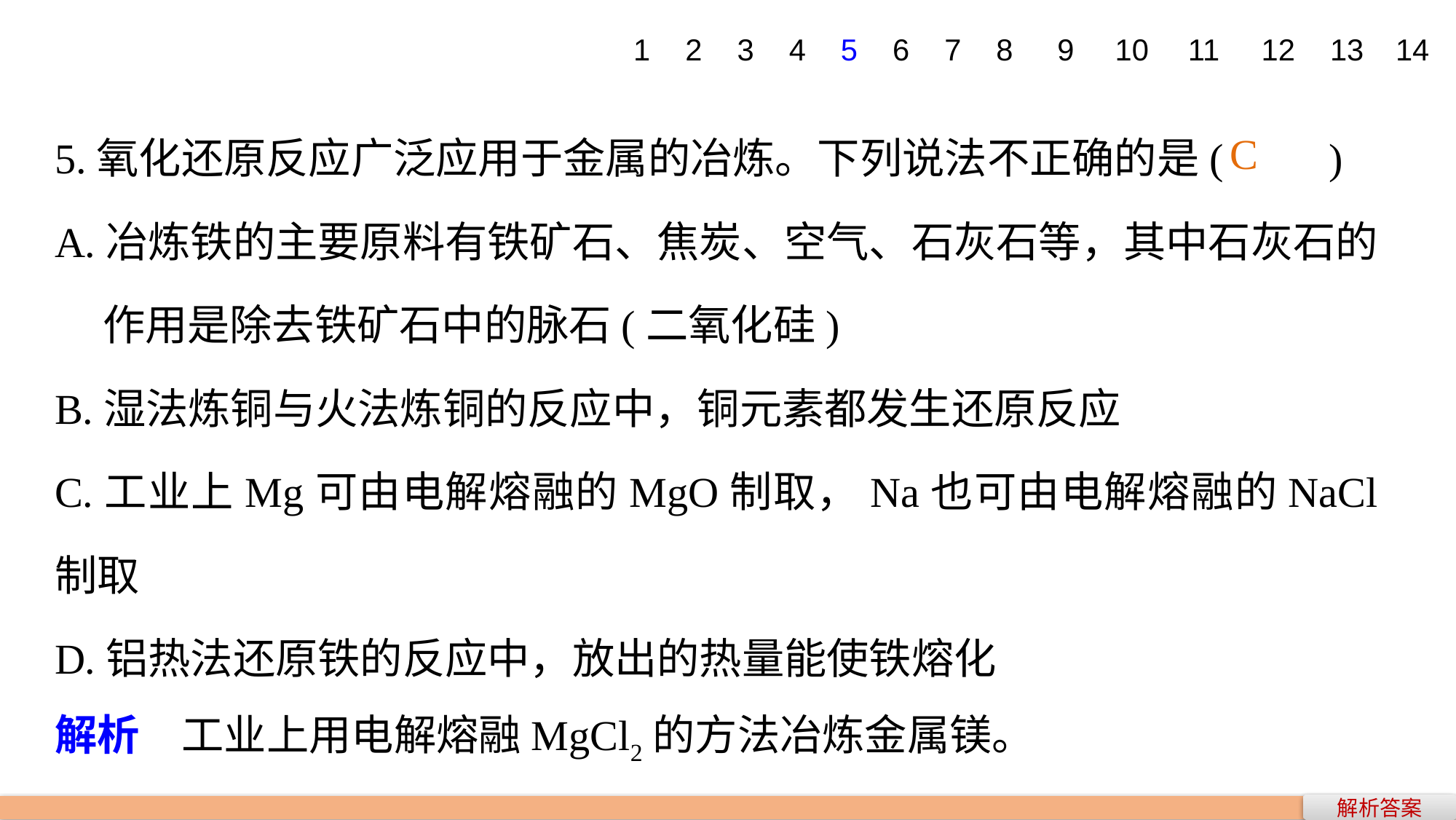

1
2
3
4
5
6
7
8
9
10
11
12
13
14
5.氧化还原反应广泛应用于金属的冶炼。下列说法不正确的是(　　)
A.冶炼铁的主要原料有铁矿石、焦炭、空气、石灰石等，其中石灰石的
    作用是除去铁矿石中的脉石(二氧化硅)
B.湿法炼铜与火法炼铜的反应中，铜元素都发生还原反应
C.工业上Mg可由电解熔融的MgO制取，Na也可由电解熔融的NaCl制取
D.铝热法还原铁的反应中，放出的热量能使铁熔化
解析　工业上用电解熔融MgCl2的方法冶炼金属镁。
C
解析答案